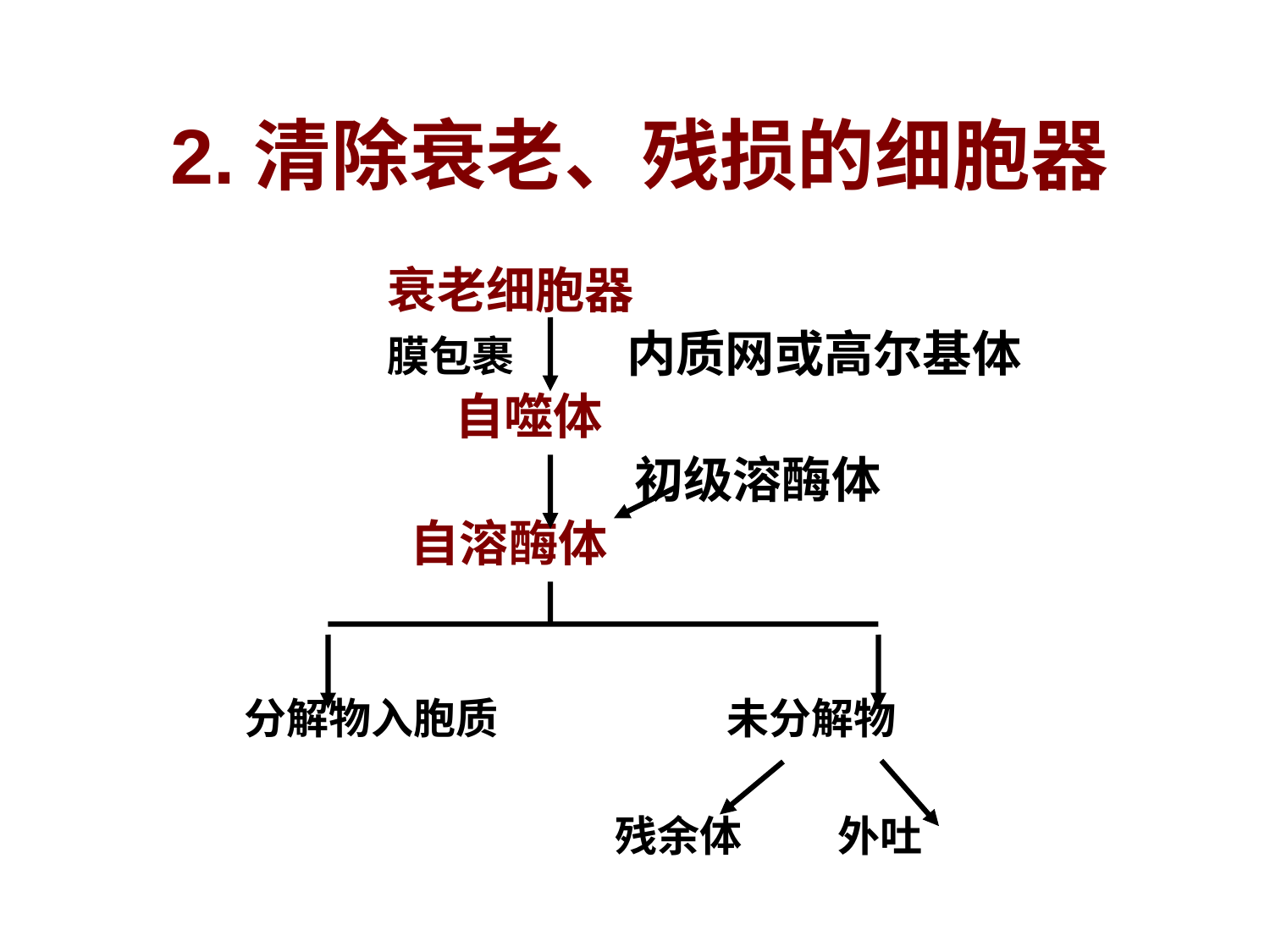

# 2.清除衰老、残损的细胞器

                      衰老细胞器
                      膜包裹          内质网或高尔基体
                            自噬体
                                            初级溶酶体
                        自溶酶体

           分解物入胞质                        未分解物

                                                  残余体          外吐